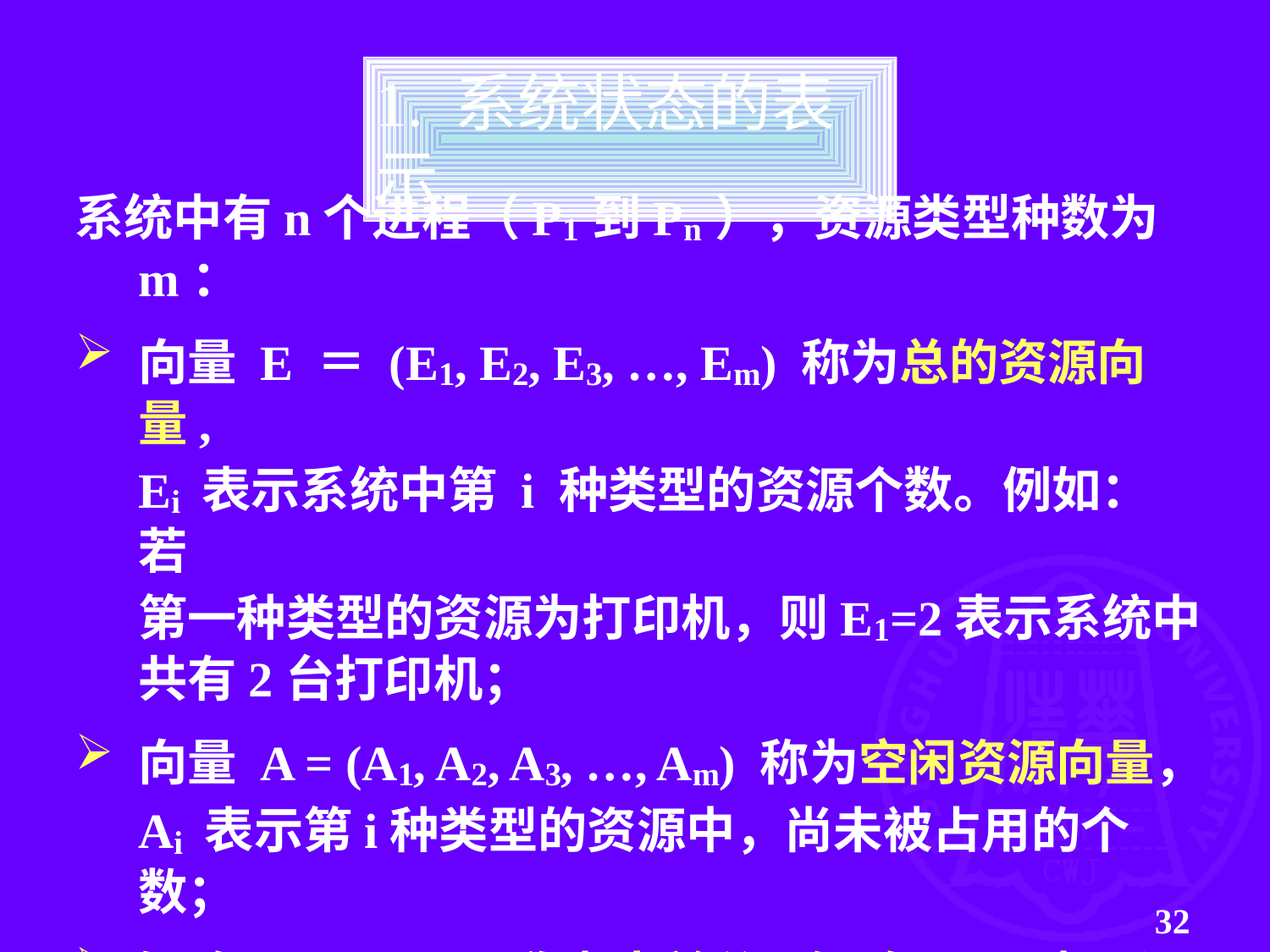

1. 系统状态的表示
系统中有n个进程（P1到Pn），资源类型种数为m：
向量 E ＝ (E1, E2, E3, …, Em) 称为总的资源向量,
Ei 表示系统中第 i 种类型的资源个数。例如： 若
第一种类型的资源为打印机，则E1=2表示系统中
共有2台打印机；
向量 A = (A1, A2, A3, …, Am) 称为空闲资源向量，
Ai 表示第i种类型的资源中，尚未被占用的个数；
矩阵 C = (Cij)n×m称为当前分配矩阵，Cij表示进程Pi 所占用的类型为 j 的资源个数；
矩阵 R = (Rij)n×m称为请求矩阵，Rij表示进程Pi 还需要的类型为 j 的资源个数。